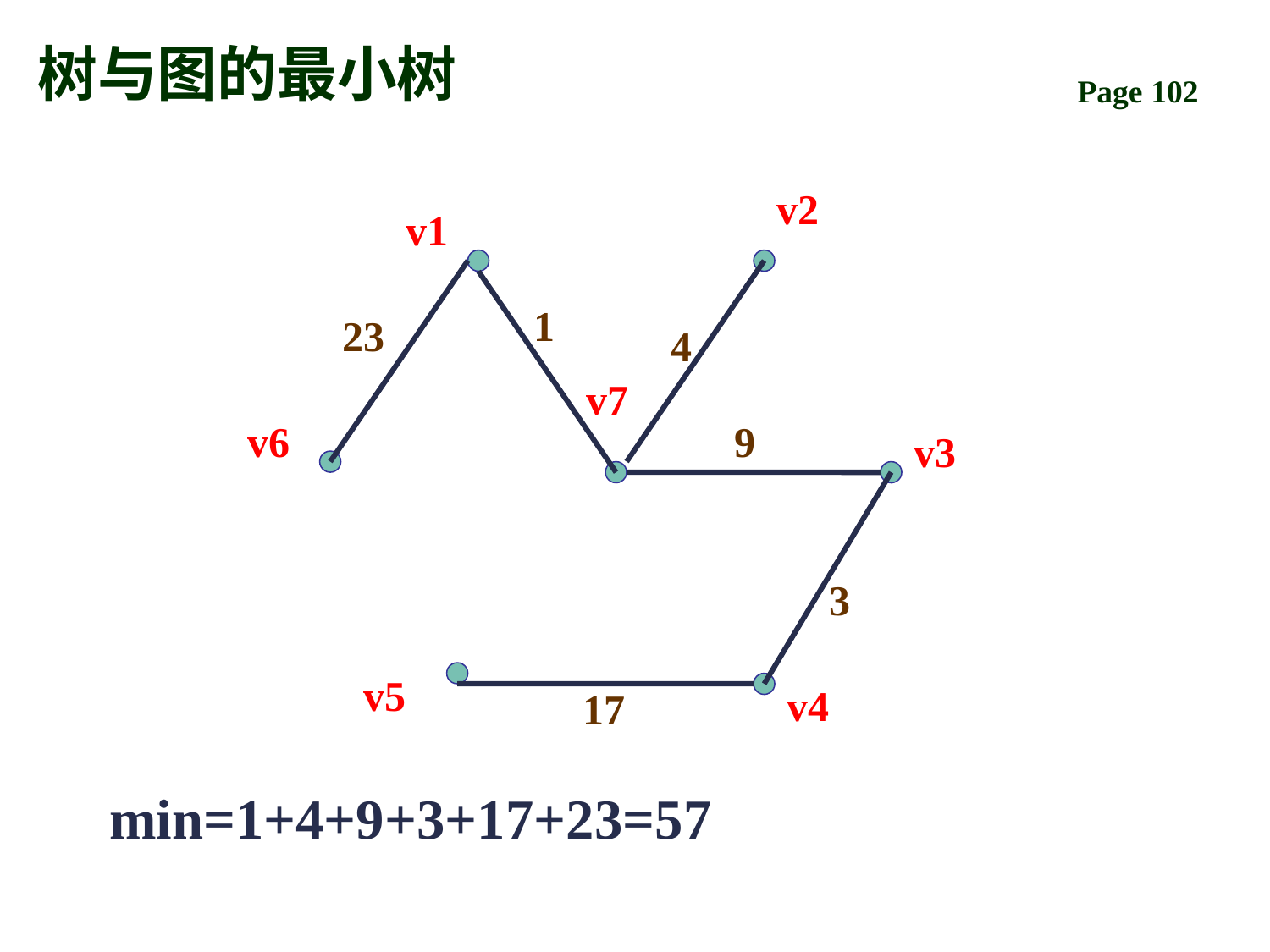

# 树与图的最小树
v2
v1

1
23
4
v7
v6
9
v3

3
v5

v4
17

min=1+4+9+3+17+23=57